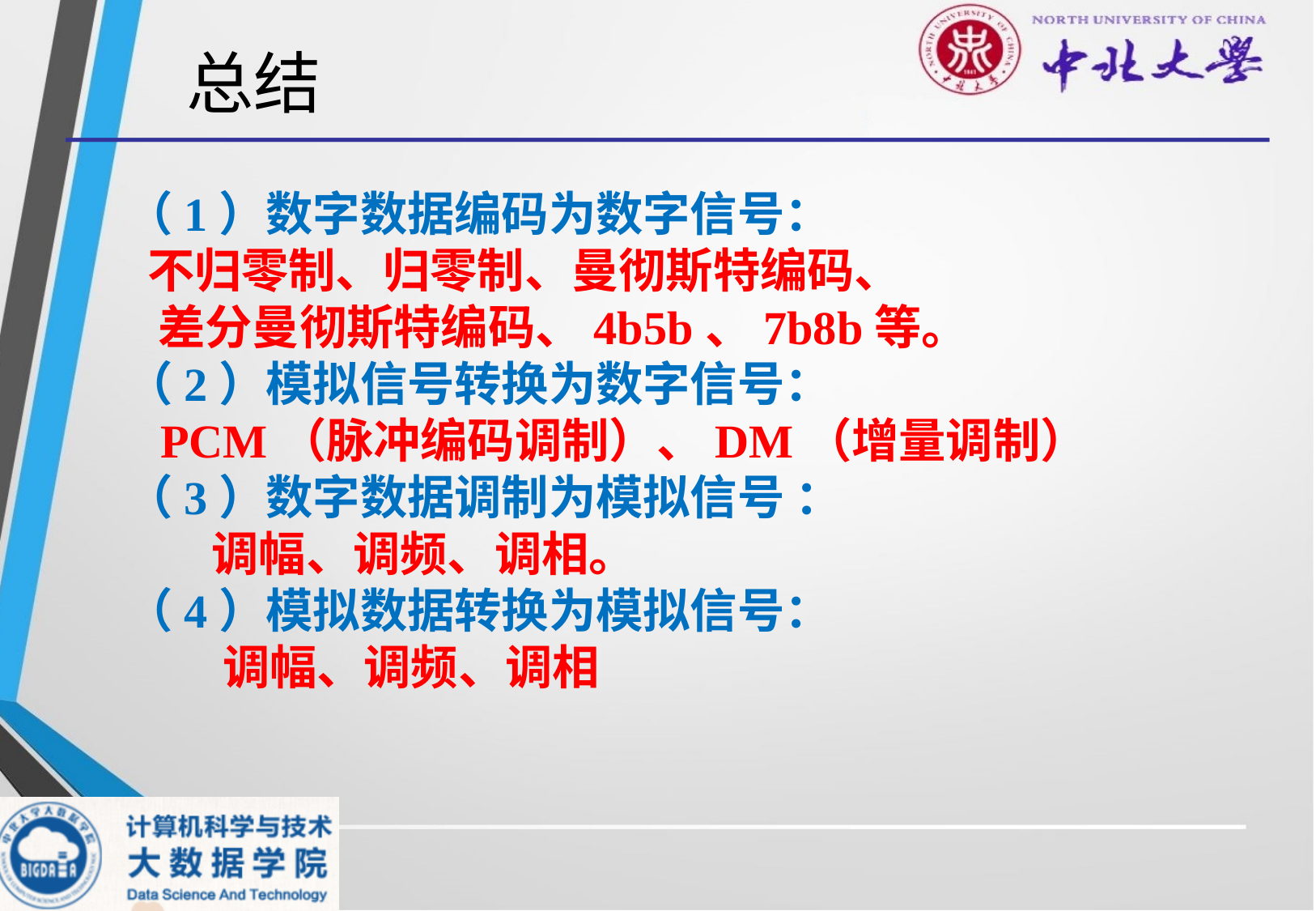

# 总结
（1）数字数据编码为数字信号：
 不归零制、归零制、曼彻斯特编码、
  差分曼彻斯特编码、4b5b、7b8b等。
（2）模拟信号转换为数字信号：
   PCM（脉冲编码调制）、DM（增量调制）
（3）数字数据调制为模拟信号 ：
       调幅、调频、调相。
（4）模拟数据转换为模拟信号：
        调幅、调频、调相

32